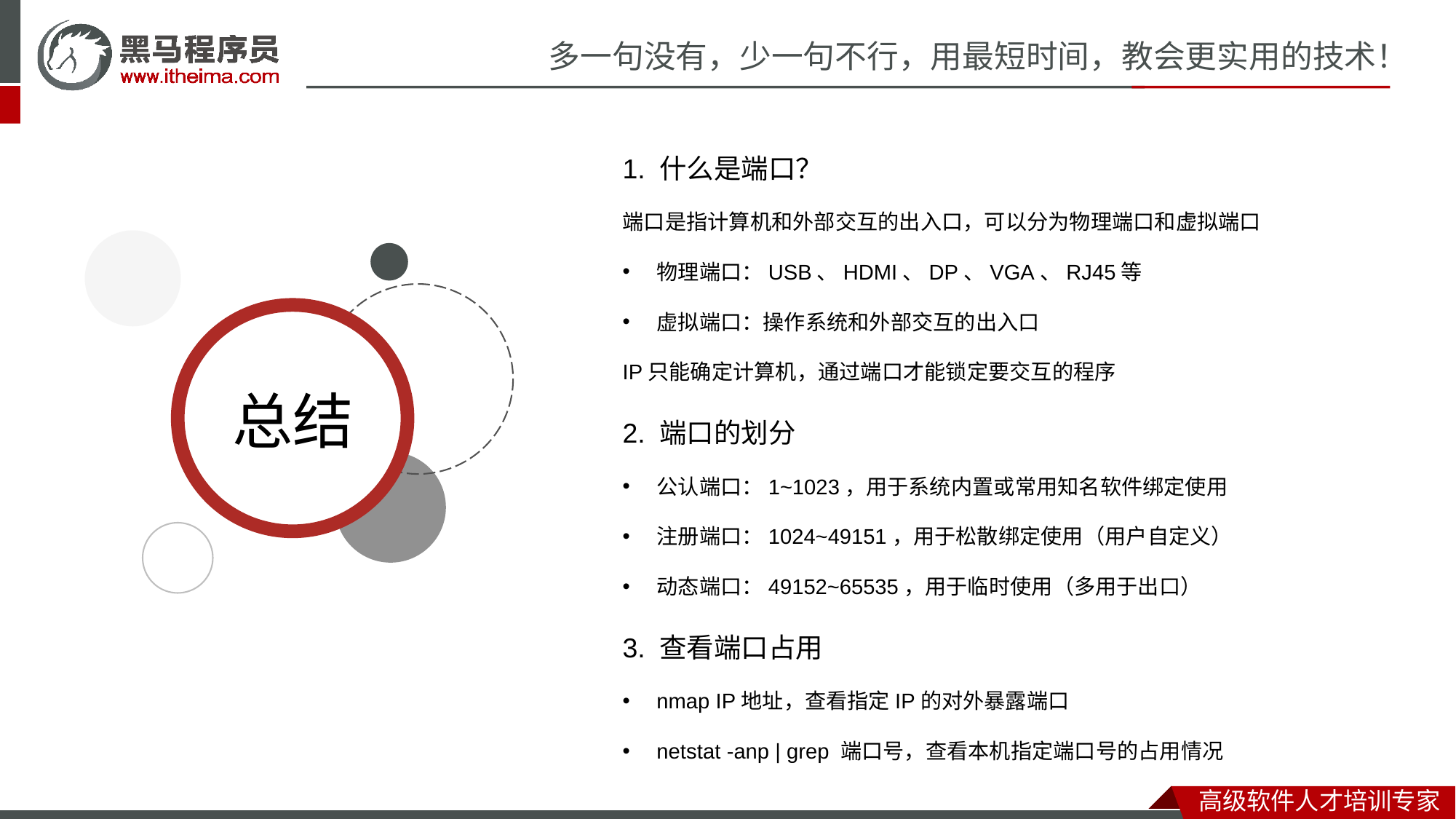

1. 什么是端口？
端口是指计算机和外部交互的出入口，可以分为物理端口和虚拟端口
物理端口：USB、HDMI、DP、VGA、RJ45等
虚拟端口：操作系统和外部交互的出入口
IP只能确定计算机，通过端口才能锁定要交互的程序
2. 端口的划分
公认端口：1~1023，用于系统内置或常用知名软件绑定使用
注册端口：1024~49151，用于松散绑定使用（用户自定义）
动态端口：49152~65535，用于临时使用（多用于出口）
3. 查看端口占用
nmap IP地址，查看指定IP的对外暴露端口
netstat -anp | grep 端口号，查看本机指定端口号的占用情况